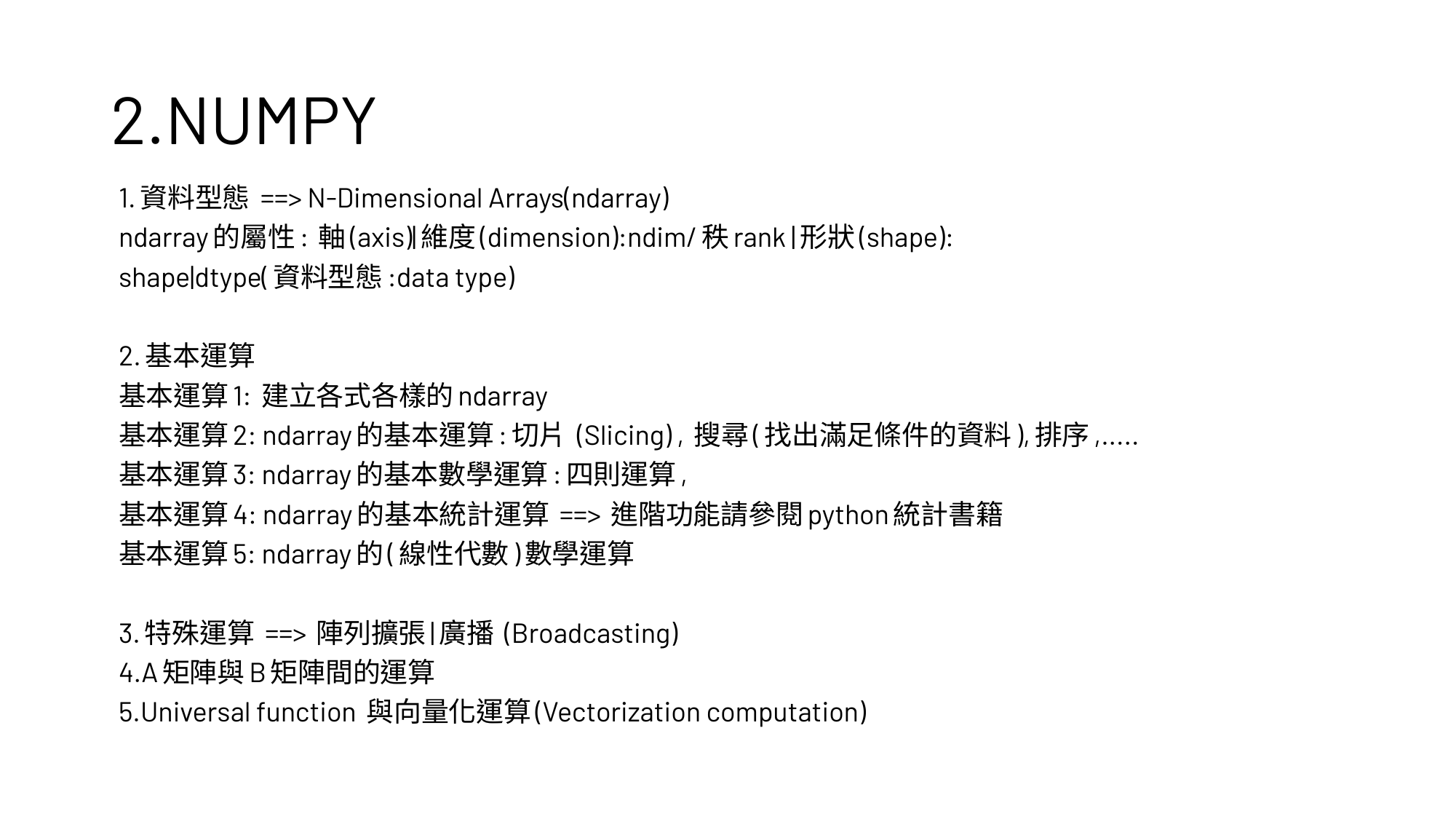

# 2.NUMPY
1.資料型態 ==> N-Dimensional Arrays(ndarray)
ndarray的屬性: 軸(axis)|維度(dimension):ndim/秩rank |形狀(shape):
shape|dtype(資料型態:data type)

2.基本運算
基本運算1: 建立各式各樣的ndarray
基本運算2: ndarray的基本運算:切片 (Slicing) , 搜尋(找出滿足條件的資料),排序,.....
基本運算3: ndarray的基本數學運算:四則運算,
基本運算4: ndarray的基本統計運算 ==> 進階功能請參閱python統計書籍
基本運算5: ndarray的(線性代數)數學運算

3.特殊運算 ==> 陣列擴張|廣播 (Broadcasting)
4.A矩陣與B矩陣間的運算
5.Universal function 與向量化運算(Vectorization computation)